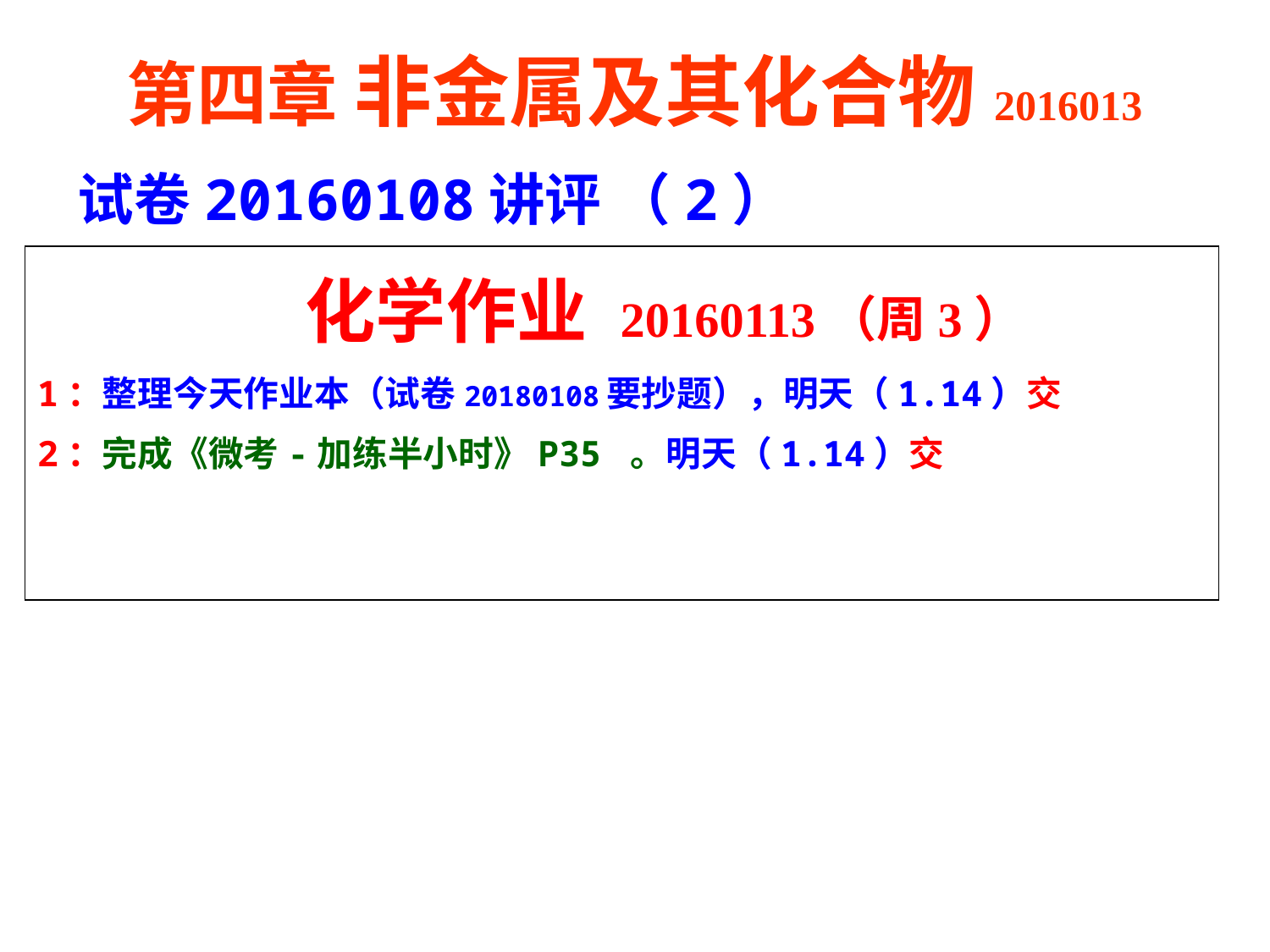

第四章 非金属及其化合物2016013
试卷20160108讲评 （2）
             化学作业 20160113（周3）
1：整理今天作业本（试卷20180108要抄题），明天（1.14）交
2：完成《微考-加练半小时》P35 。明天（1.14）交